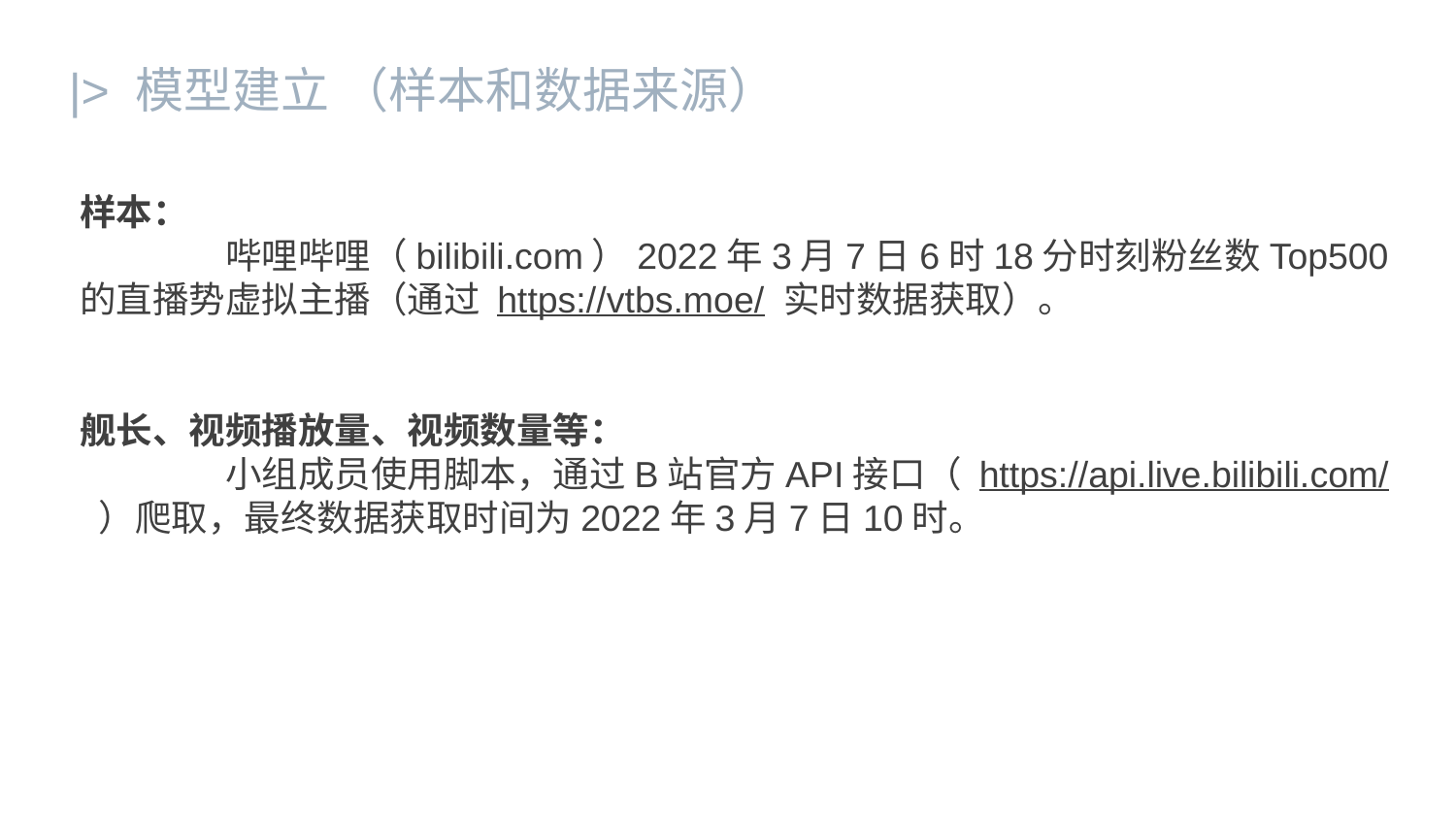

|> 模型建立 （样本和数据来源）
样本：
	哔哩哔哩（bilibili.com）2022年3月7日6时18分时刻粉丝数Top500的直播势虚拟主播（通过 https://vtbs.moe/ 实时数据获取）。

舰长、视频播放量、视频数量等：
	小组成员使用脚本，通过B站官方API接口（ https://api.live.bilibili.com/ ）爬取，最终数据获取时间为2022年3月7日10时。